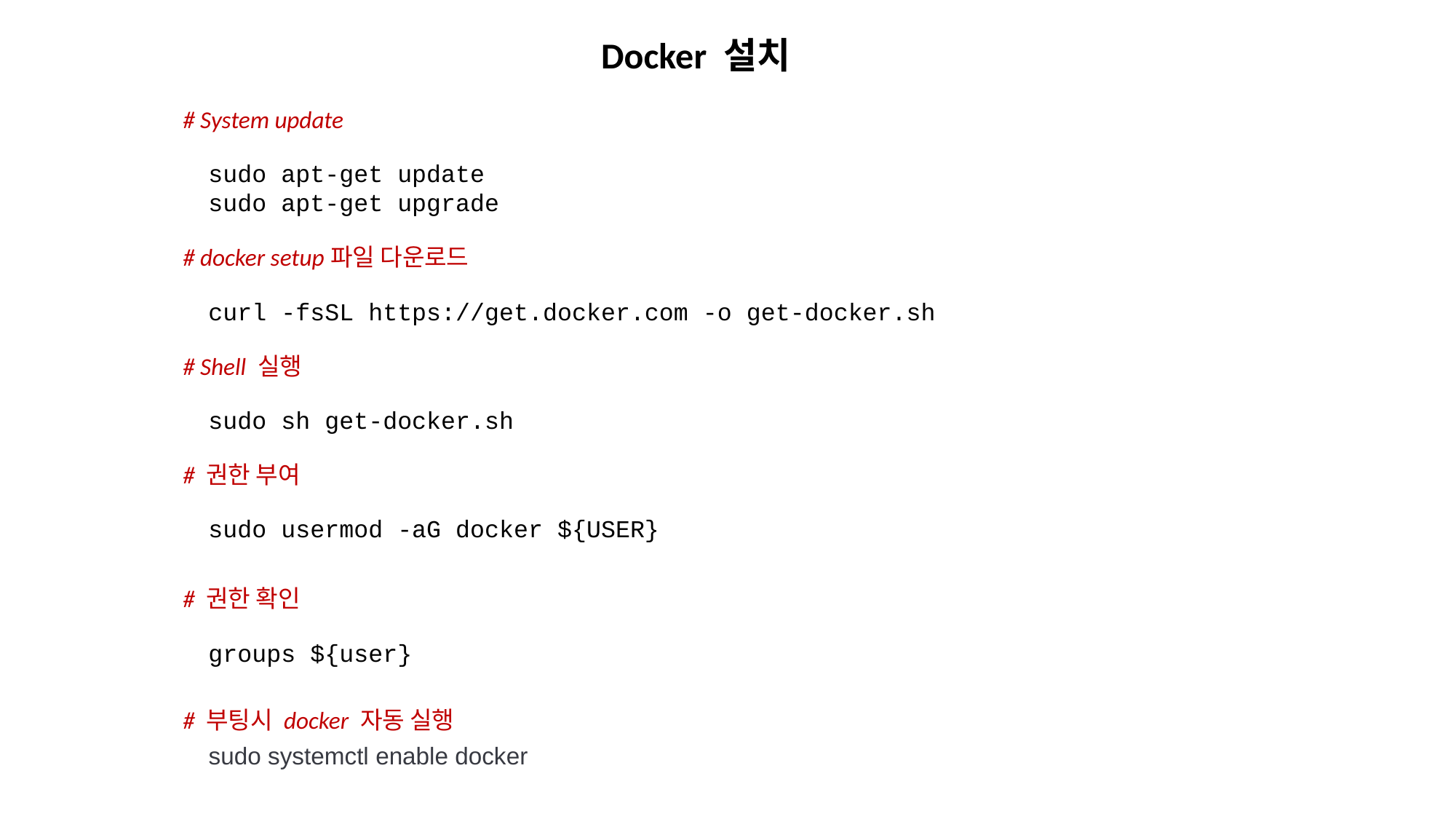

Docker 설치
# System update
sudo apt-get update
sudo apt-get upgrade
# docker setup파일 다운로드
curl -fsSL https://get.docker.com -o get-docker.sh
# Shell 실행
sudo sh get-docker.sh
# 권한 부여
sudo usermod -aG docker ${USER}
# 권한 확인
groups ${user}
# 부팅시 docker 자동 실행
sudo systemctl enable docker